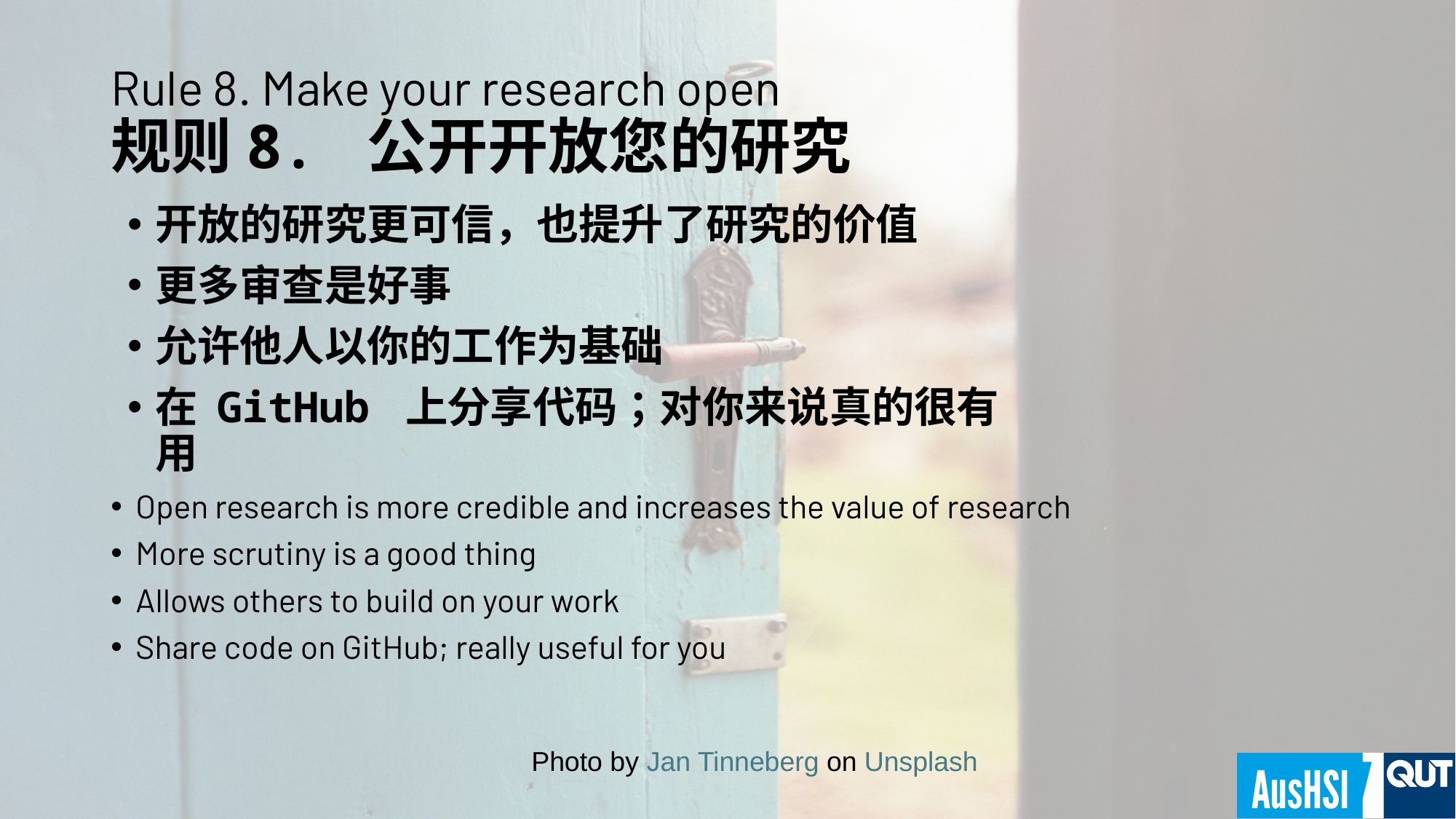

# Rule 8. Make your research open 规则8. 公开开放您的研究
开放的研究更可信，也提升了研究的价值
更多审查是好事
允许他人以你的工作为基础
在 GitHub 上分享代码；对你来说真的很有用
Open research is more credible and increases the value of research
More scrutiny is a good thing
Allows others to build on your work
Share code on GitHub; really useful for you
Photo by Jan Tinneberg on Unsplash